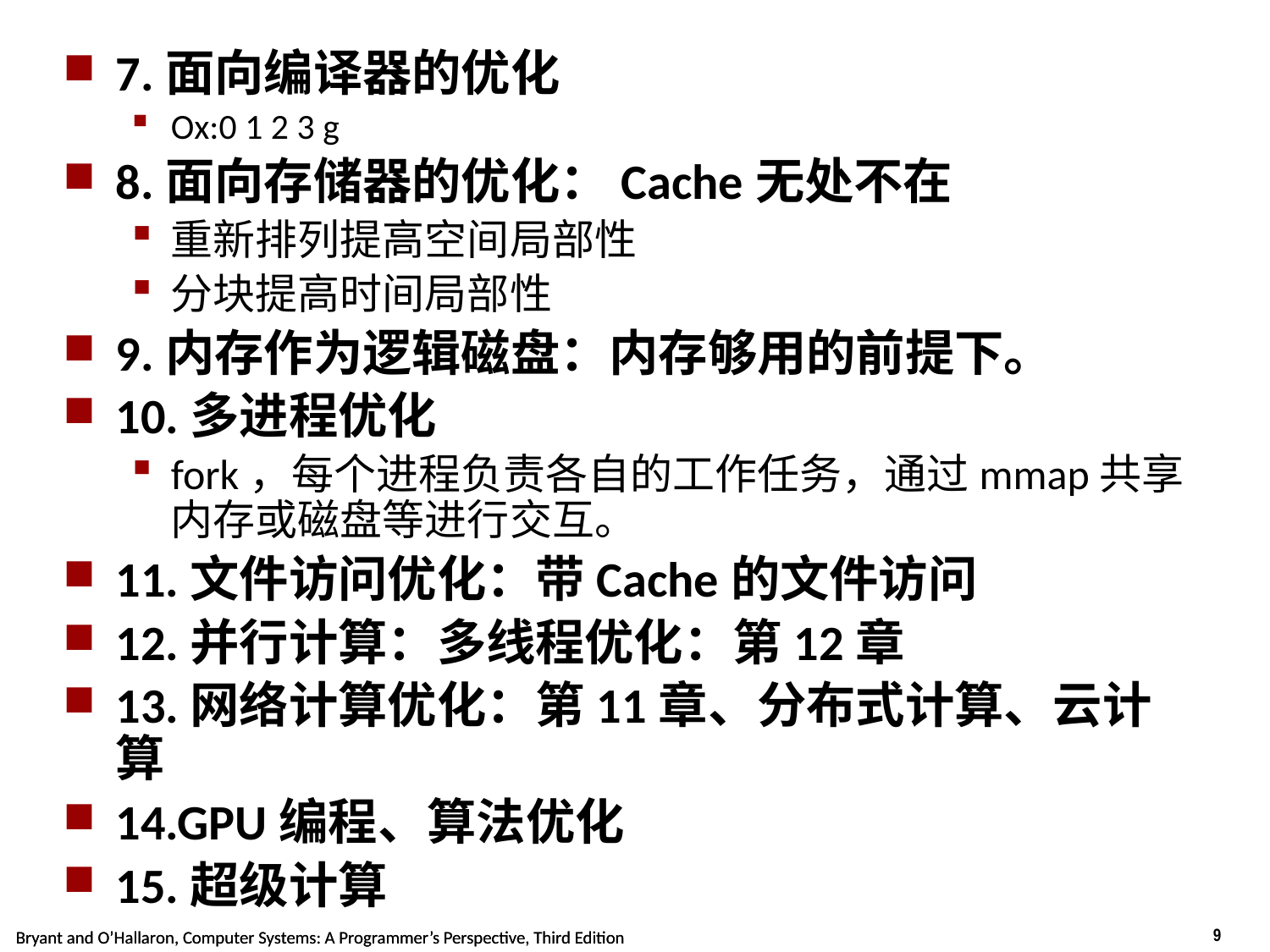

7.面向编译器的优化
Ox:0 1 2 3 g
8.面向存储器的优化：Cache无处不在
重新排列提高空间局部性
分块提高时间局部性
9.内存作为逻辑磁盘：内存够用的前提下。
10.多进程优化
fork，每个进程负责各自的工作任务，通过mmap共享内存或磁盘等进行交互。
11.文件访问优化：带Cache的文件访问
12.并行计算：多线程优化：第12章
13.网络计算优化：第11章、分布式计算、云计算
14.GPU编程、算法优化
15.超级计算